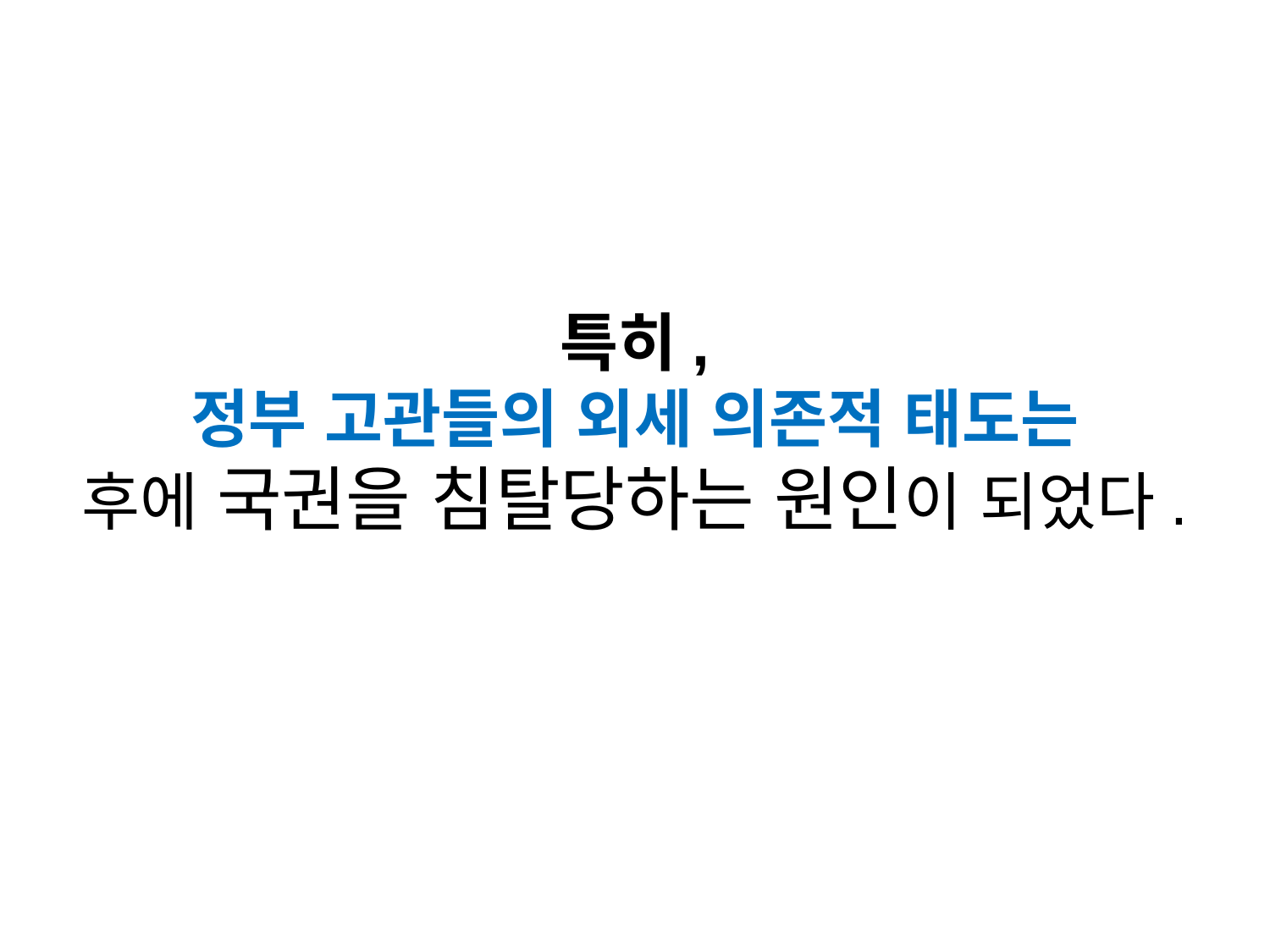

특히,
정부 고관들의 외세 의존적 태도는
후에 국권을 침탈당하는 원인이 되었다.